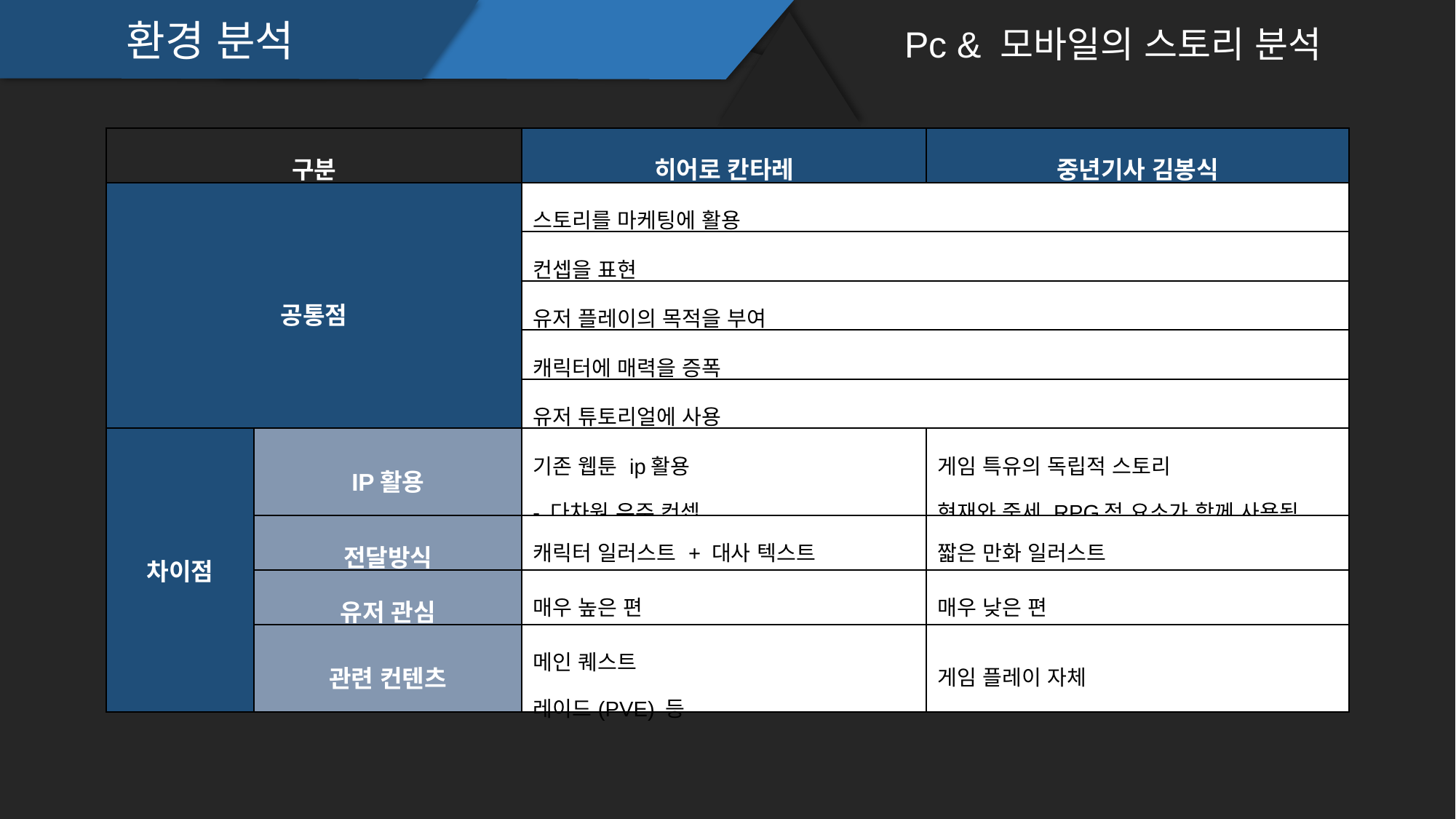

환경 분석
Pc & 모바일의 스토리 분석
| 구분 |  | 히어로 칸타레 | 중년기사 김봉식 |
| --- | --- | --- | --- |
| 공통점 |  | 스토리를 마케팅에 활용 |  |
|  |  | 컨셉을 표현 |  |
|  |  | 유저 플레이의 목적을 부여 |  |
|  |  | 캐릭터에 매력을 증폭 |  |
|  |  | 유저 튜토리얼에 사용 |  |
| 차이점 | IP활용 | 기존 웹툰 ip활용 - 다차원 우주 컨셉 | 게임 특유의 독립적 스토리 현재와 중세 RPG적 요소가 함께 사용됨 |
|  | 전달방식 | 캐릭터 일러스트 + 대사 텍스트 | 짧은 만화 일러스트 |
|  | 유저 관심 | 매우 높은 편 | 매우 낮은 편 |
|  | 관련 컨텐츠 | 메인 퀘스트 레이드(PVE) 등 | 게임 플레이 자체 |